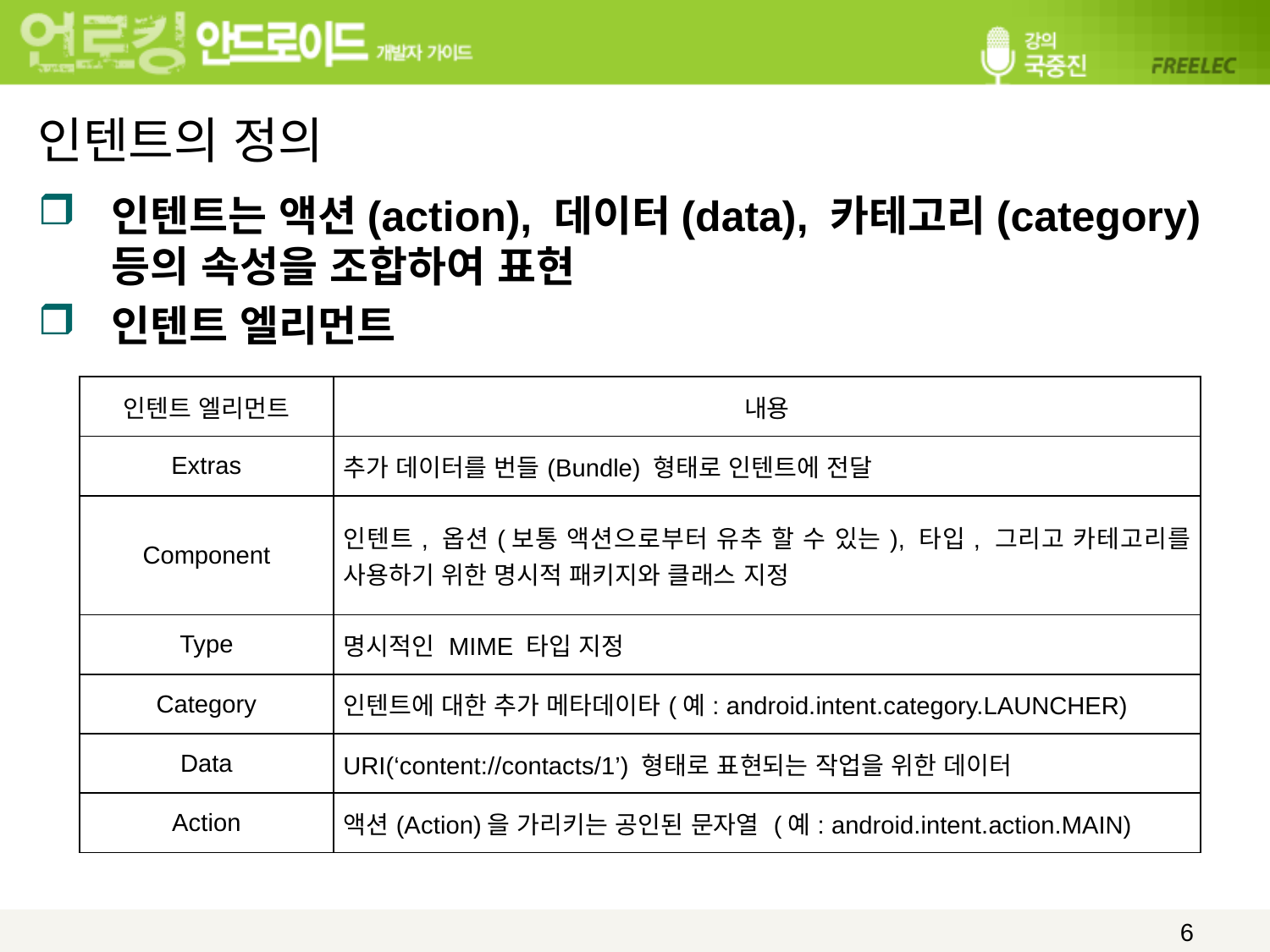

# 인텐트의 정의
인텐트는 액션(action), 데이터(data), 카테고리(category) 등의 속성을 조합하여 표현
인텐트 엘리먼트
| 인텐트 엘리먼트 | 내용 |
| --- | --- |
| Extras | 추가 데이터를 번들(Bundle) 형태로 인텐트에 전달 |
| Component | 인텐트, 옵션(보통 액션으로부터 유추 할 수 있는), 타입, 그리고 카테고리를 사용하기 위한 명시적 패키지와 클래스 지정 |
| Type | 명시적인 MIME 타입 지정 |
| Category | 인텐트에 대한 추가 메타데이타(예: android.intent.category.LAUNCHER) |
| Data | URI(‘content://contacts/1’) 형태로 표현되는 작업을 위한 데이터 |
| Action | 액션(Action)을 가리키는 공인된 문자열 (예: android.intent.action.MAIN) |
6